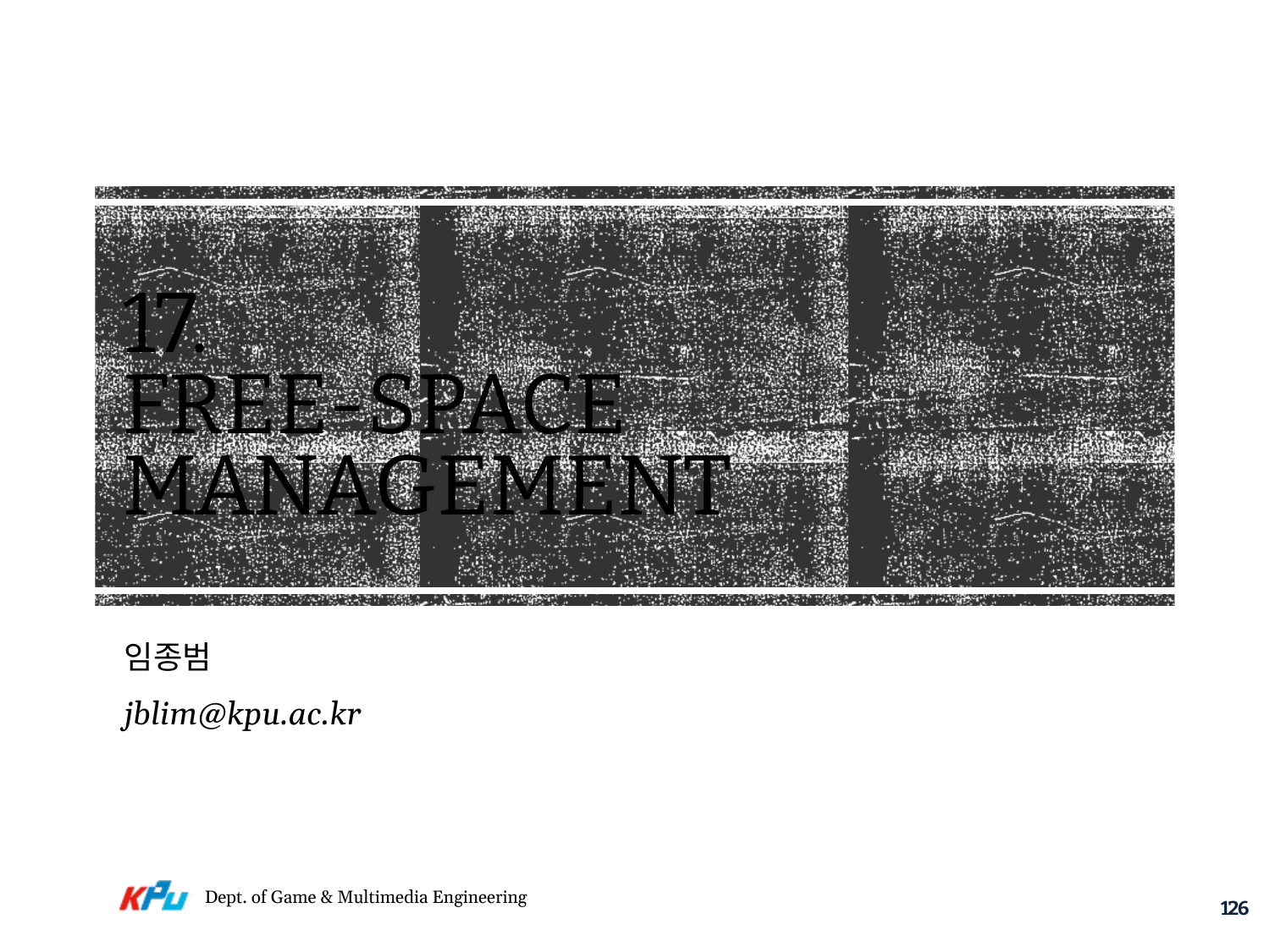

# 17. Free-Space Management
임종범
jblim@kpu.ac.kr

Dept. of Game & Multimedia Engineering
126